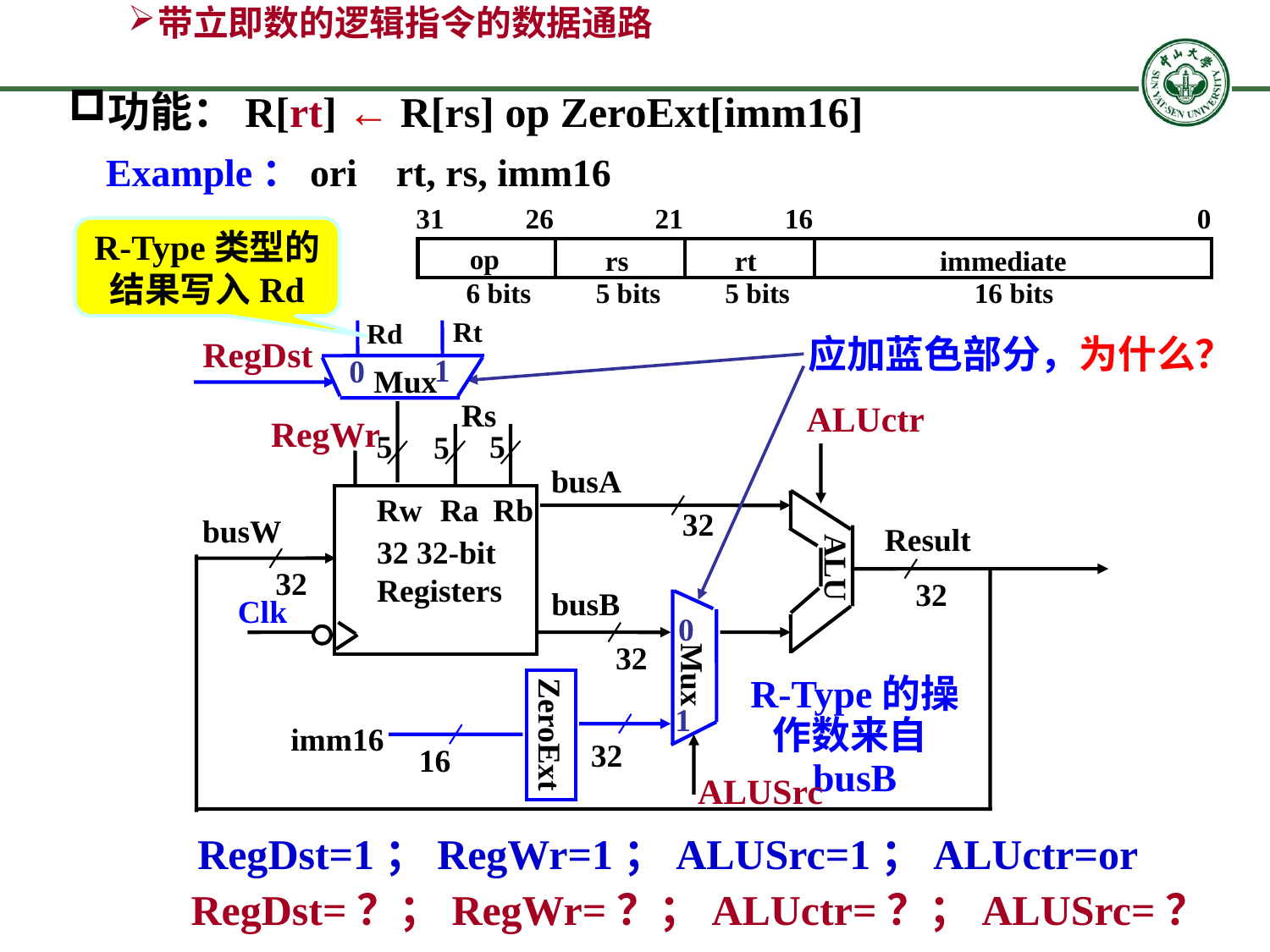

# 带立即数的逻辑指令的数据通路
功能：R[rt] ← R[rs] op ZeroExt[imm16]
Example：ori    rt, rs, imm16
31
26
21
16
0
op

rs

rt

immediate

6 bits
5 bits
5 bits
16 bits
R-Type类型的结果写入Rd
Rt
Rd

RegDst

Mux

1
0
应加蓝色部分，为什么？

Rs
ALUctr

RegWr
5
5
5

busA
Rw
Ra
Rb

32
busW

Result
32 32-bit
Registers
ALU

32

32

busB
Clk

imm16

32

Mux
ZeroExt

16
ALUSrc
0
1

32

R-Type的操作数来自busB

RegDst=1；RegWr=1；ALUSrc=1；ALUctr=or
RegDst=？；RegWr=？；ALUctr=？；ALUSrc=？